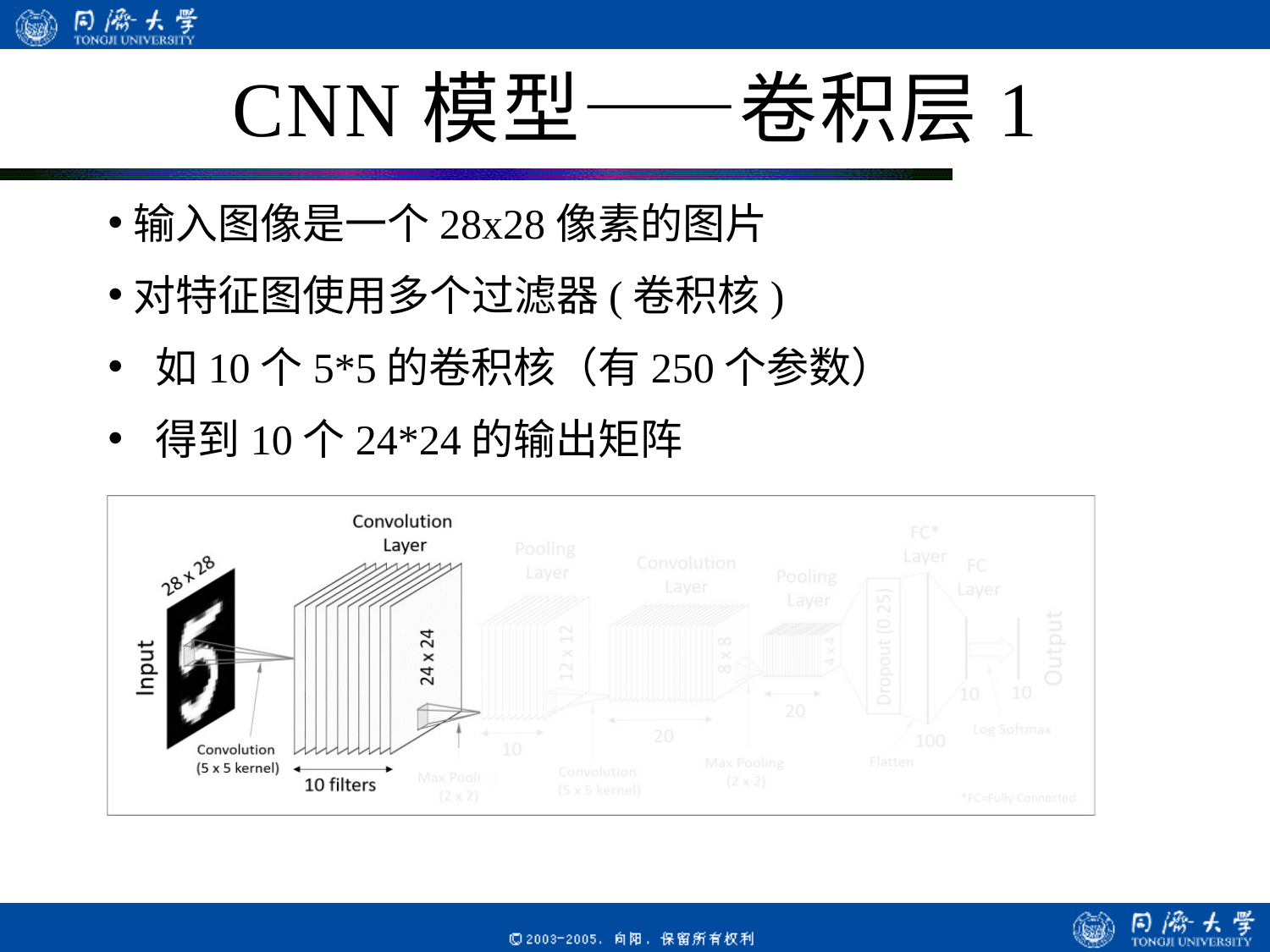

# CNN模型——卷积层1
输入图像是一个28x28像素的图片
对特征图使用多个过滤器(卷积核)
如10个5*5的卷积核（有250个参数）
得到10个24*24的输出矩阵